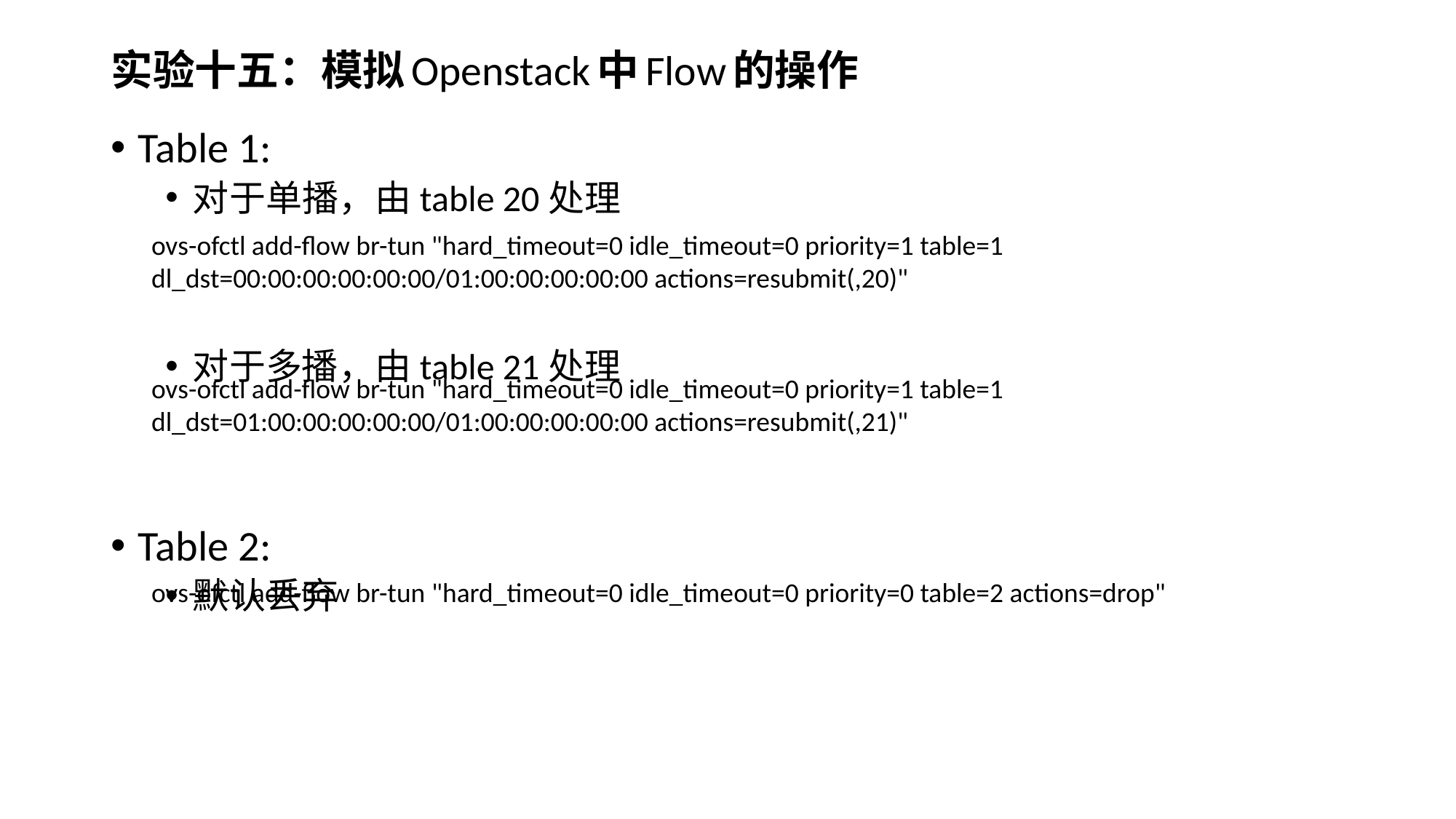

# 实验十五：模拟Openstack中Flow的操作
Table 1:
对于单播，由table 20处理

对于多播，由table 21处理

Table 2:
默认丢弃
ovs-ofctl add-flow br-tun "hard_timeout=0 idle_timeout=0 priority=1 table=1 dl_dst=00:00:00:00:00:00/01:00:00:00:00:00 actions=resubmit(,20)"
ovs-ofctl add-flow br-tun "hard_timeout=0 idle_timeout=0 priority=1 table=1 dl_dst=01:00:00:00:00:00/01:00:00:00:00:00 actions=resubmit(,21)"
ovs-ofctl add-flow br-tun "hard_timeout=0 idle_timeout=0 priority=0 table=2 actions=drop"